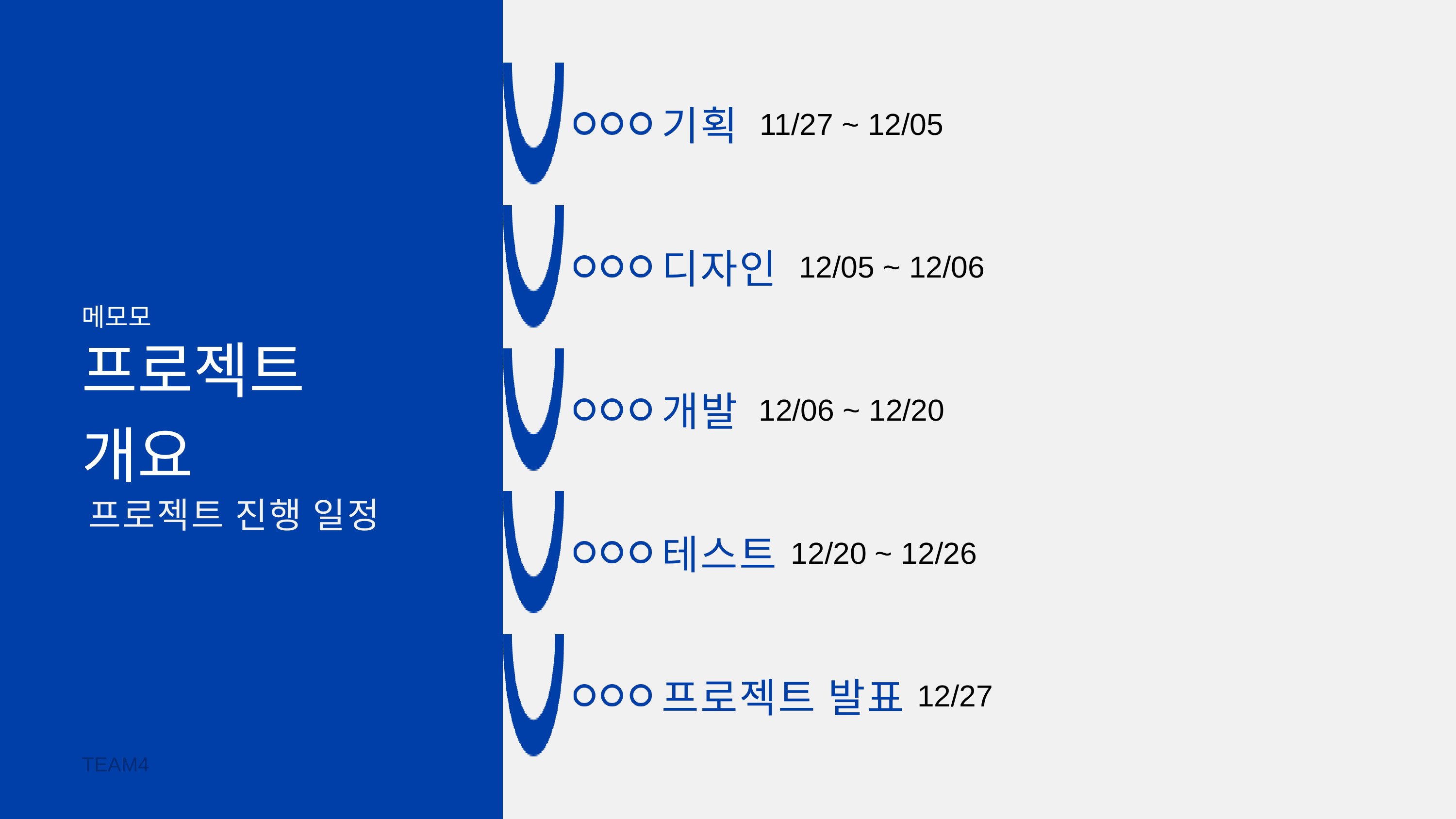

기획

11/27 ~ 12/05

디자인

12/05 ~ 12/06

메모모
프로젝트
개요
개발

12/06 ~ 12/20

프로젝트 진행 일정
테스트

12/20 ~ 12/26

프로젝트 발표

12/27

TEAM4